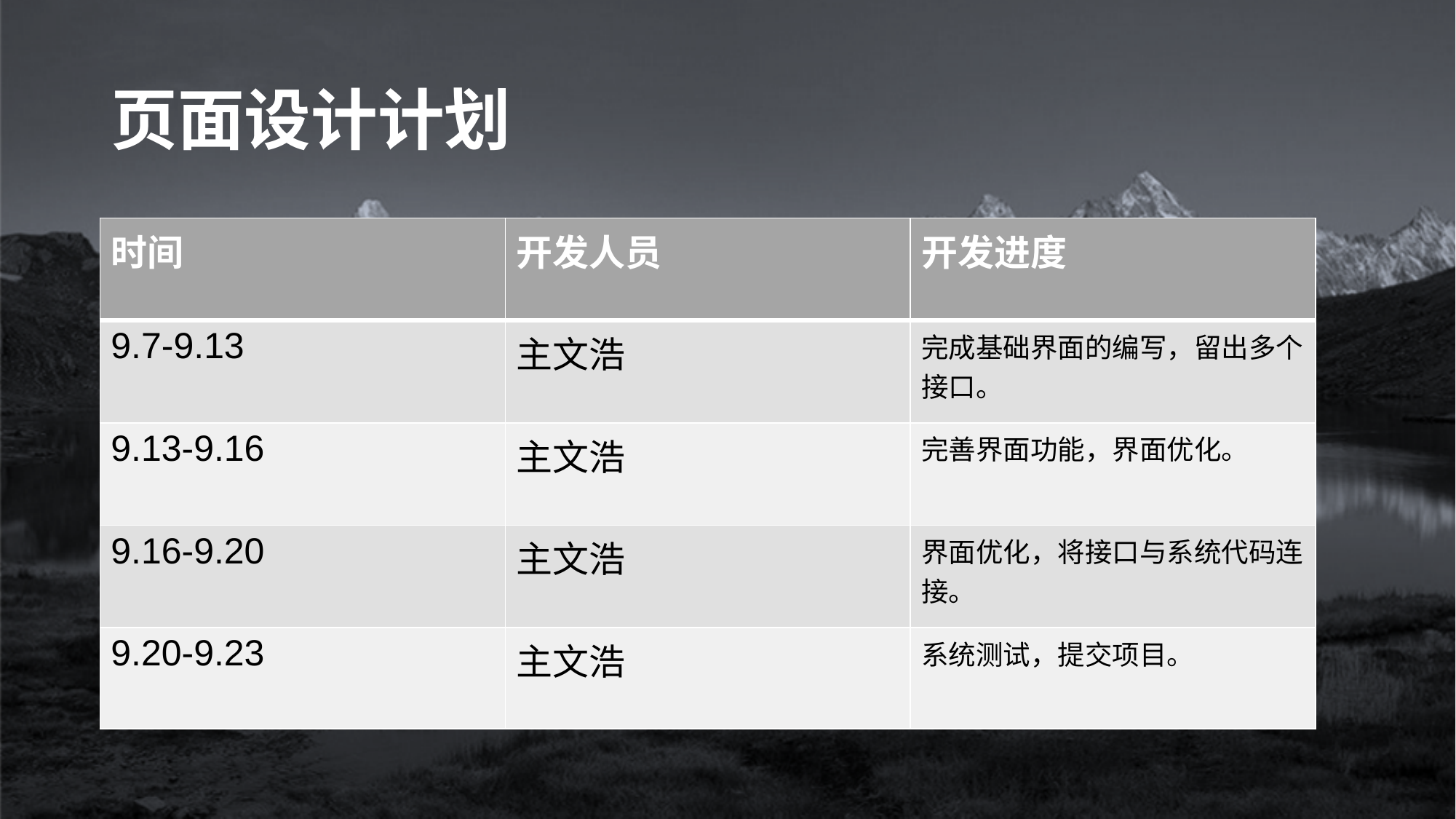

# 页面设计计划
| 时间 | 开发人员 | 开发进度 |
| --- | --- | --- |
| 9.7-9.13 | 主文浩 | 完成基础界面的编写，留出多个接口。 |
| 9.13-9.16 | 主文浩 | 完善界面功能，界面优化。 |
| 9.16-9.20 | 主文浩 | 界面优化，将接口与系统代码连接。 |
| 9.20-9.23 | 主文浩 | 系统测试，提交项目。 |